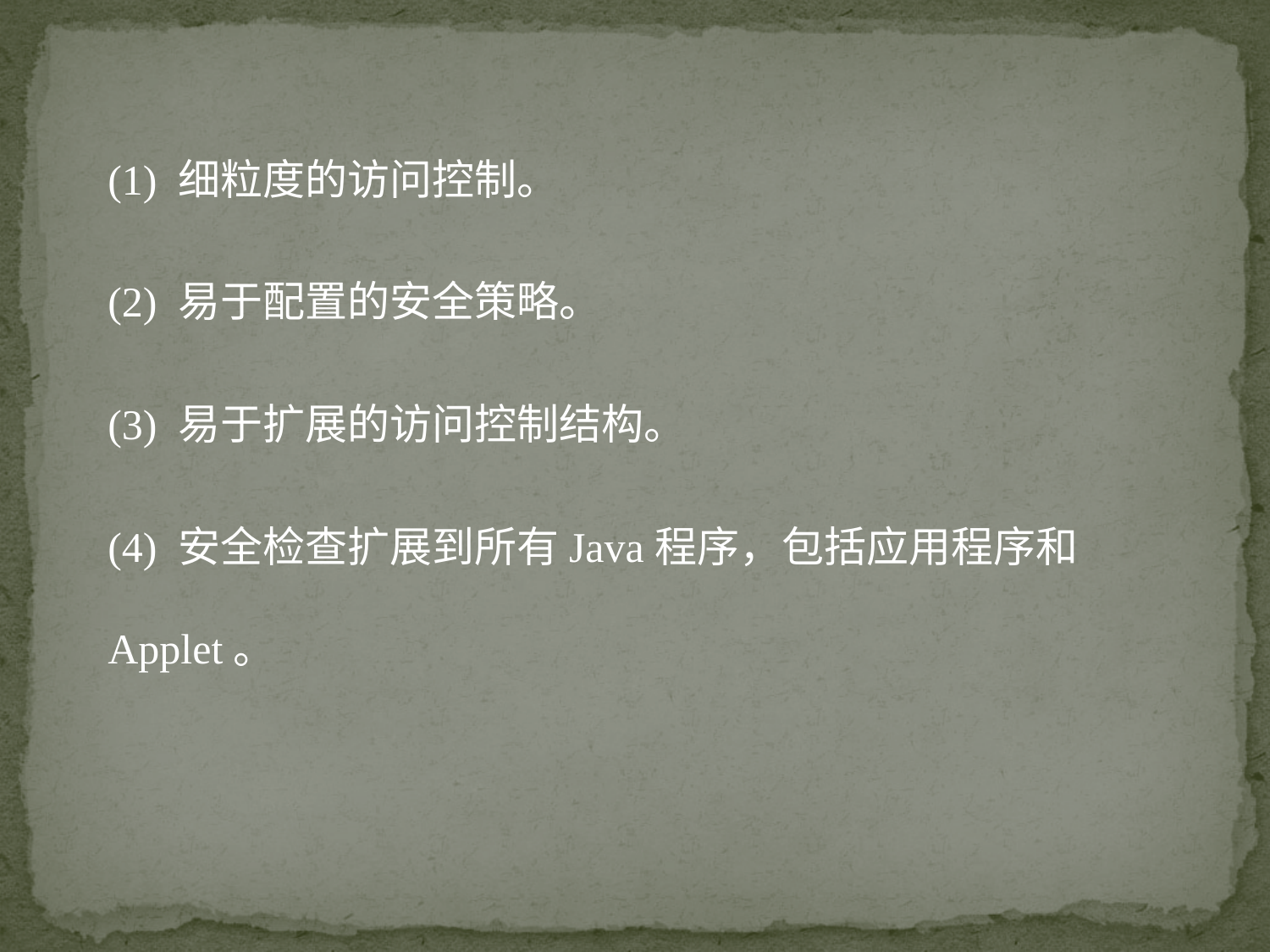

(1) 细粒度的访问控制。
(2) 易于配置的安全策略。
(3) 易于扩展的访问控制结构。
(4) 安全检查扩展到所有Java程序，包括应用程序和Applet。